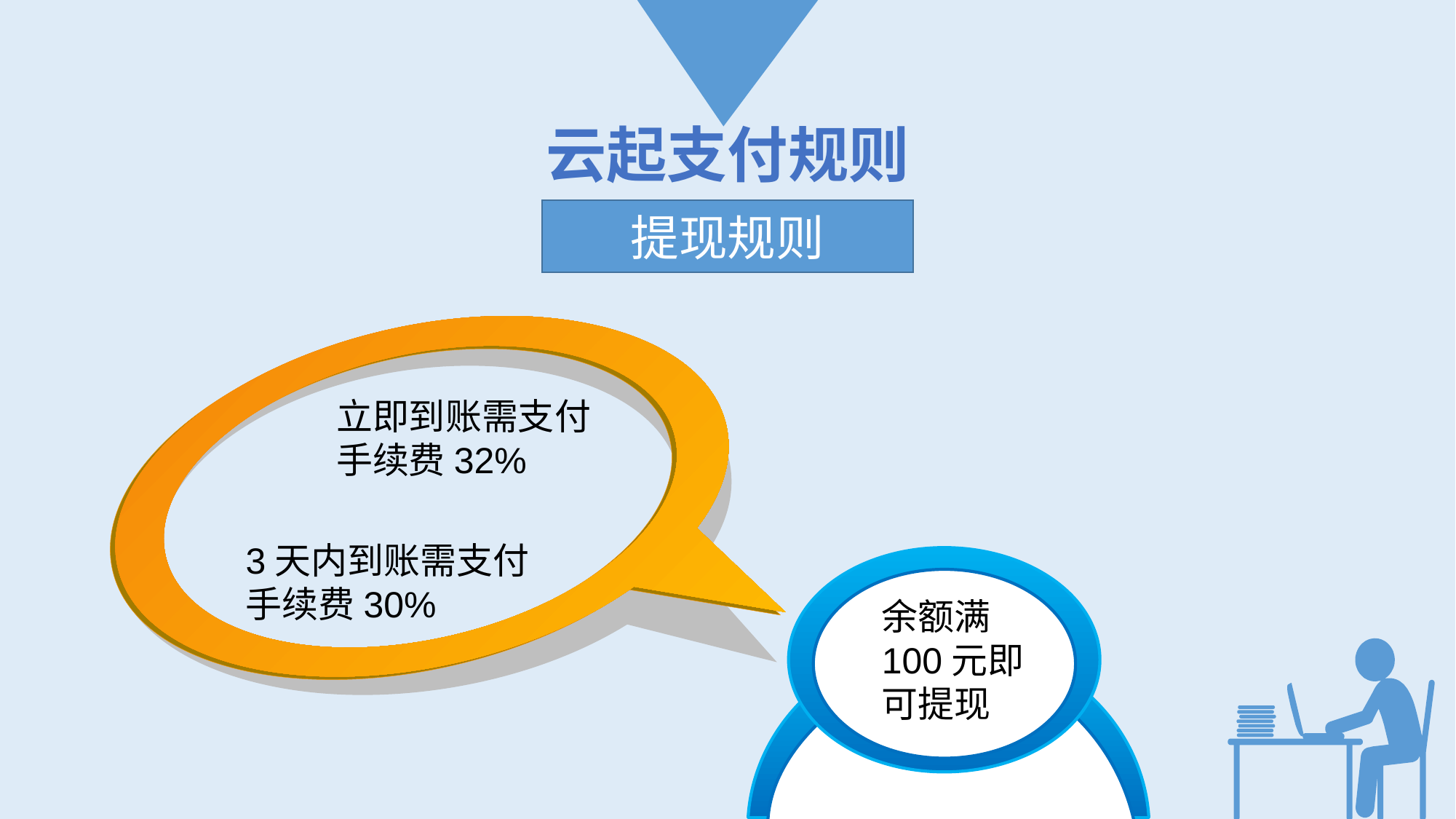

云起支付规则
提现规则

立即到账需支付手续费32%
3天内到账需支付手续费30%

余额满100元即可提现